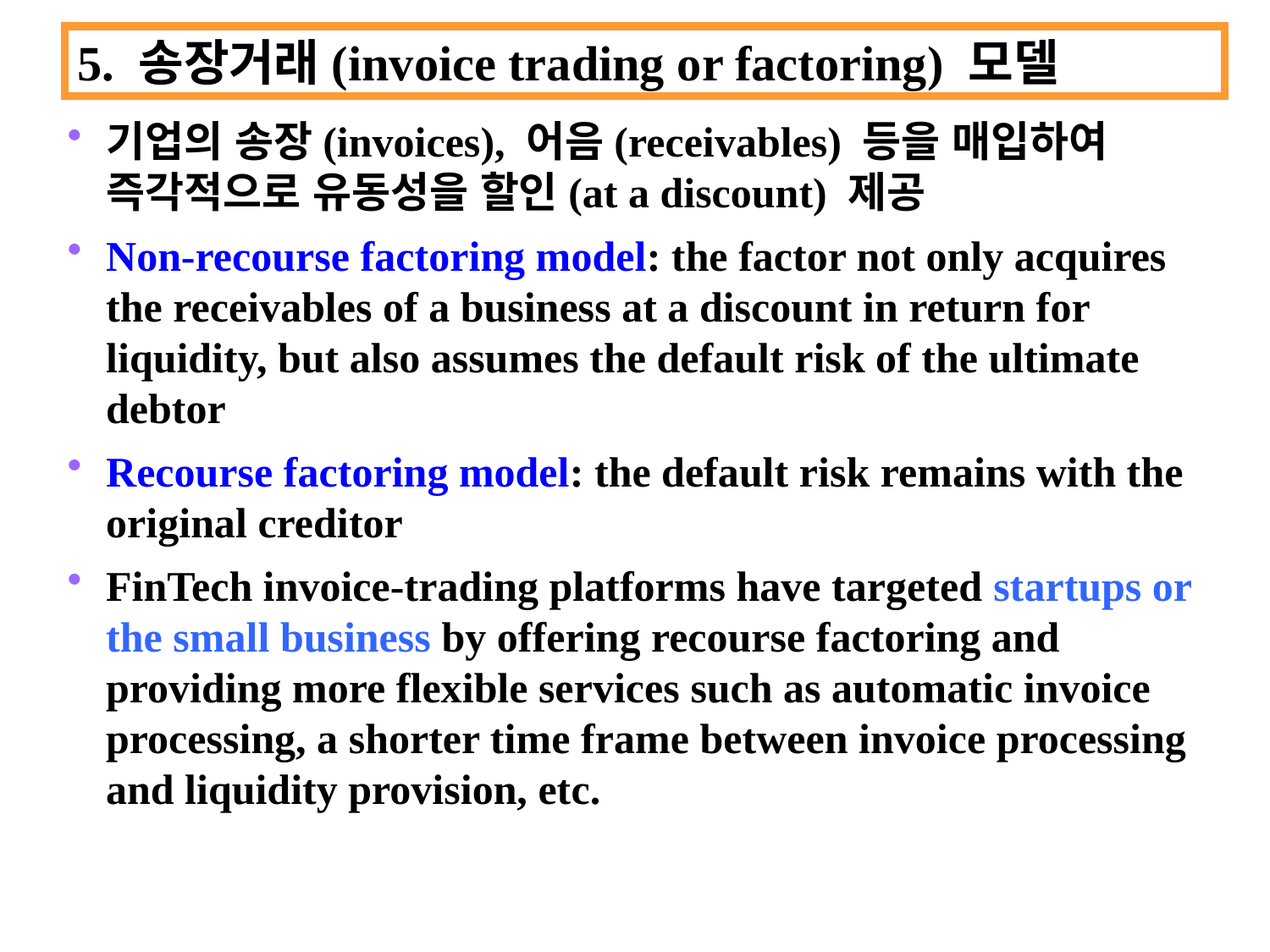

5. 송장거래(invoice trading or factoring) 모델
기업의 송장(invoices), 어음(receivables) 등을 매입하여 즉각적으로 유동성을 할인(at a discount) 제공
Non-recourse factoring model: the factor not only acquires the receivables of a business at a discount in return for liquidity, but also assumes the default risk of the ultimate debtor
Recourse factoring model: the default risk remains with the original creditor
FinTech invoice-trading platforms have targeted startups or the small business by offering recourse factoring and providing more flexible services such as automatic invoice processing, a shorter time frame between invoice processing and liquidity provision, etc.